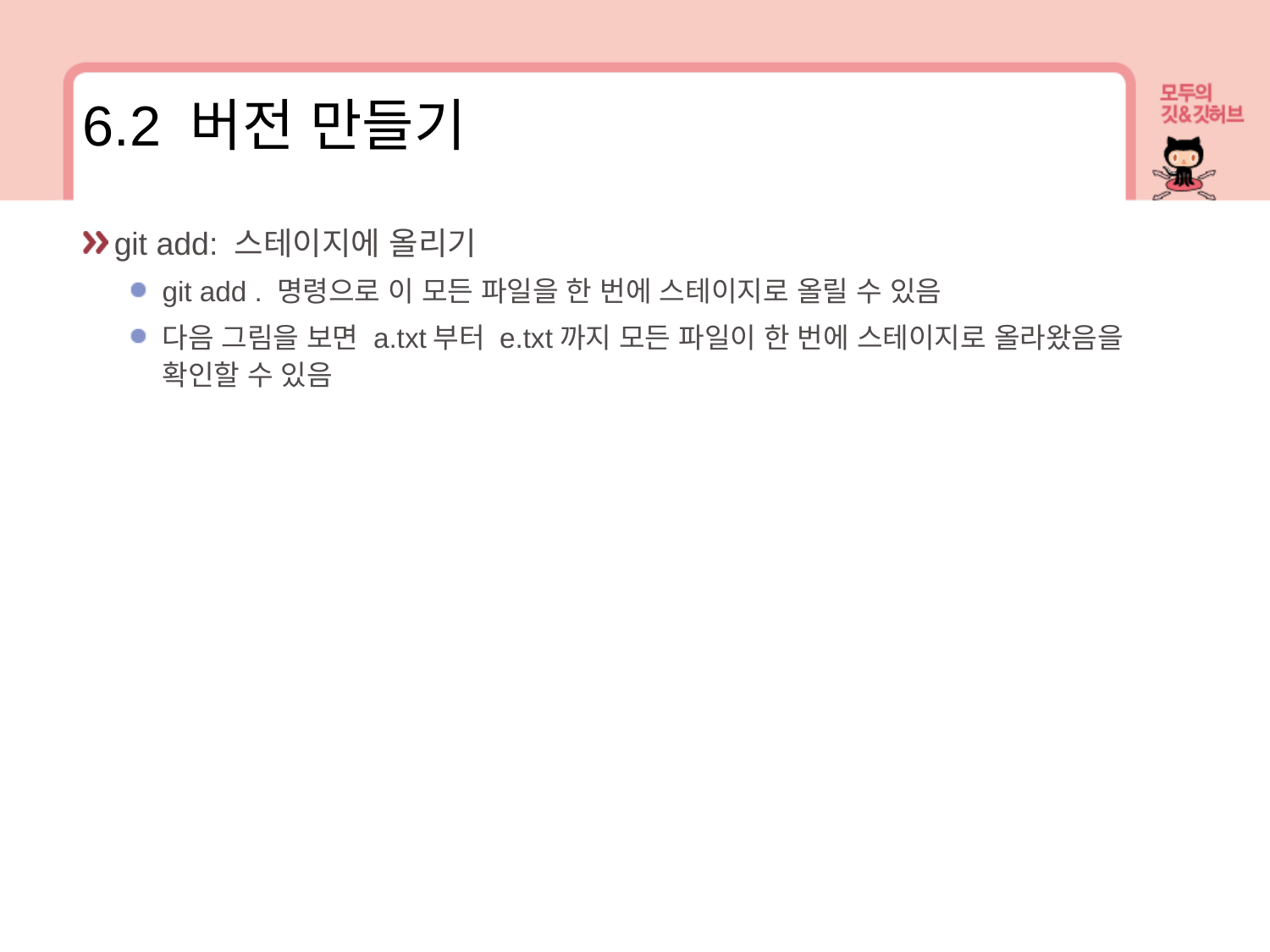

6.2 버전 만들기
git add: 스테이지에 올리기
git add . 명령으로 이 모든 파일을 한 번에 스테이지로 올릴 수 있음
다음 그림을 보면 a.txt부터 e.txt까지 모든 파일이 한 번에 스테이지로 올라왔음을 확인할 수 있음